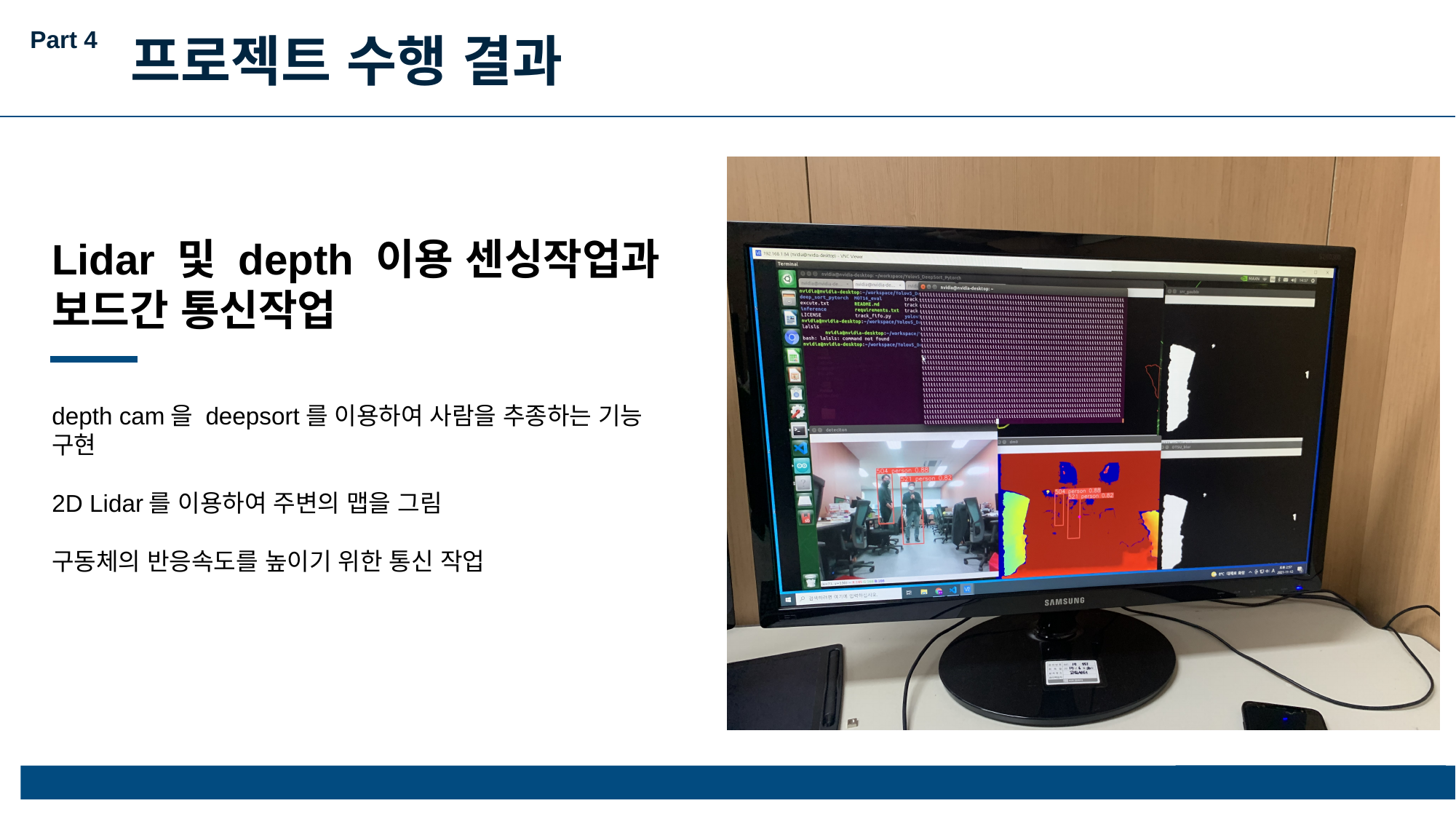

Part 4
프로젝트 수행 결과

### Chart:

| Category | 판매 |
|---|---|
| 1분기 | 8.2 |
| 2분기 | 3.2 |
| 3분기 | 1.4 |
| 4분기 | 1.2 |
Lidar 및 depth 이용 센싱작업과 보드간 통신작업
depth cam을 deepsort를 이용하여 사람을 추종하는 기능
구현

2D Lidar를 이용하여 주변의 맵을 그림

구동체의 반응속도를 높이기 위한 통신 작업